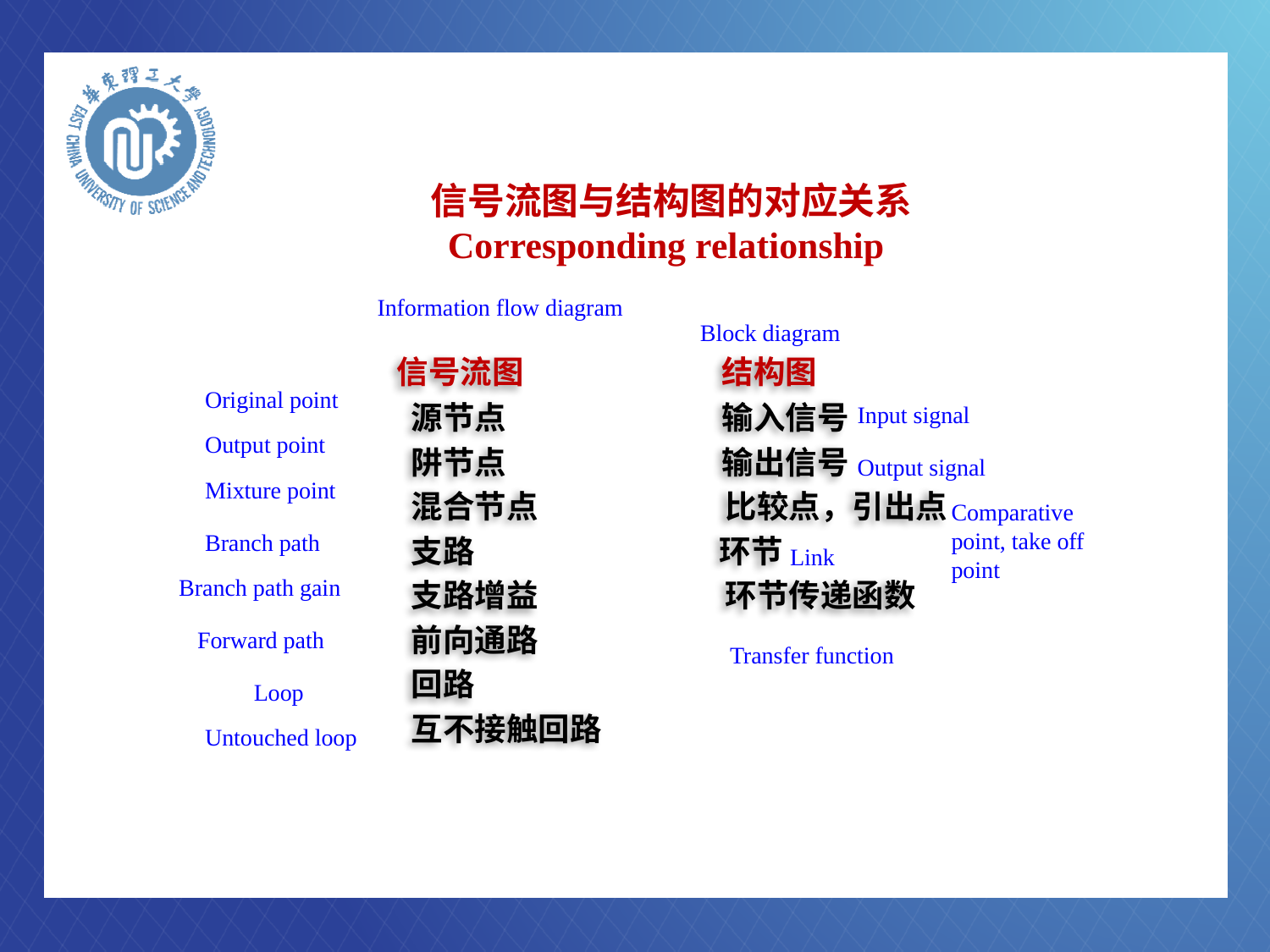

信号流图与结构图的对应关系
Corresponding relationship
Information flow diagram
Block diagram

          信号流图                        结构图
            源节点                              输入信号
            阱节点                              输出信号
            混合节点                          比较点，引出点
            支路                                  环节
            支路增益                          环节传递函数
            前向通路
            回路
            互不接触回路
Original point
Input signal
Output point
Output signal
Mixture point
Comparative point, take off point
Branch path
Link
Branch path gain
Forward path
Transfer function
Loop
Untouched loop